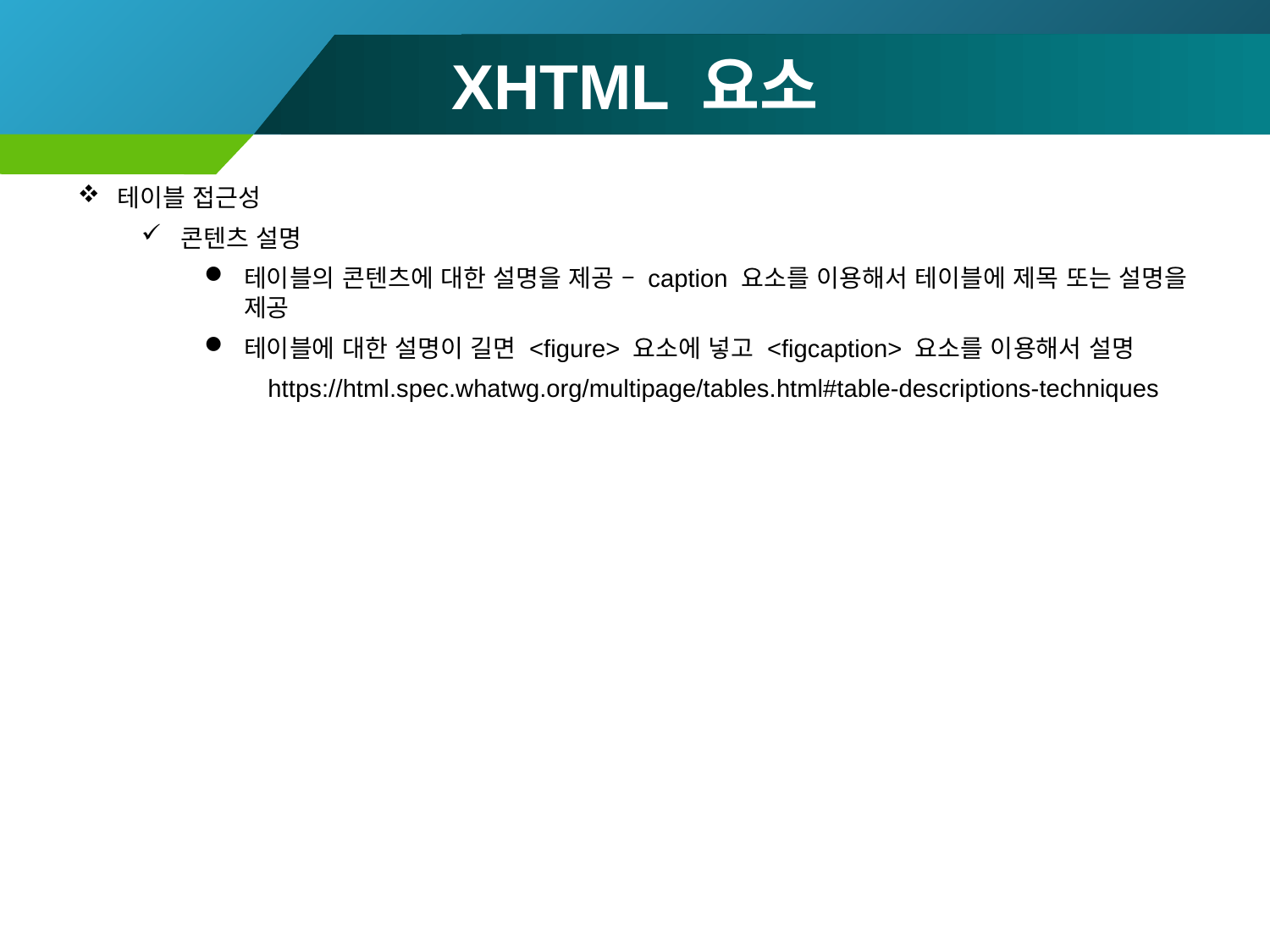

# XHTML 요소
테이블 접근성
콘텐츠 설명
테이블의 콘텐츠에 대한 설명을 제공 – caption 요소를 이용해서 테이블에 제목 또는 설명을 제공
테이블에 대한 설명이 길면 <figure> 요소에 넣고 <figcaption> 요소를 이용해서 설명
https://html.spec.whatwg.org/multipage/tables.html#table-descriptions-techniques
99